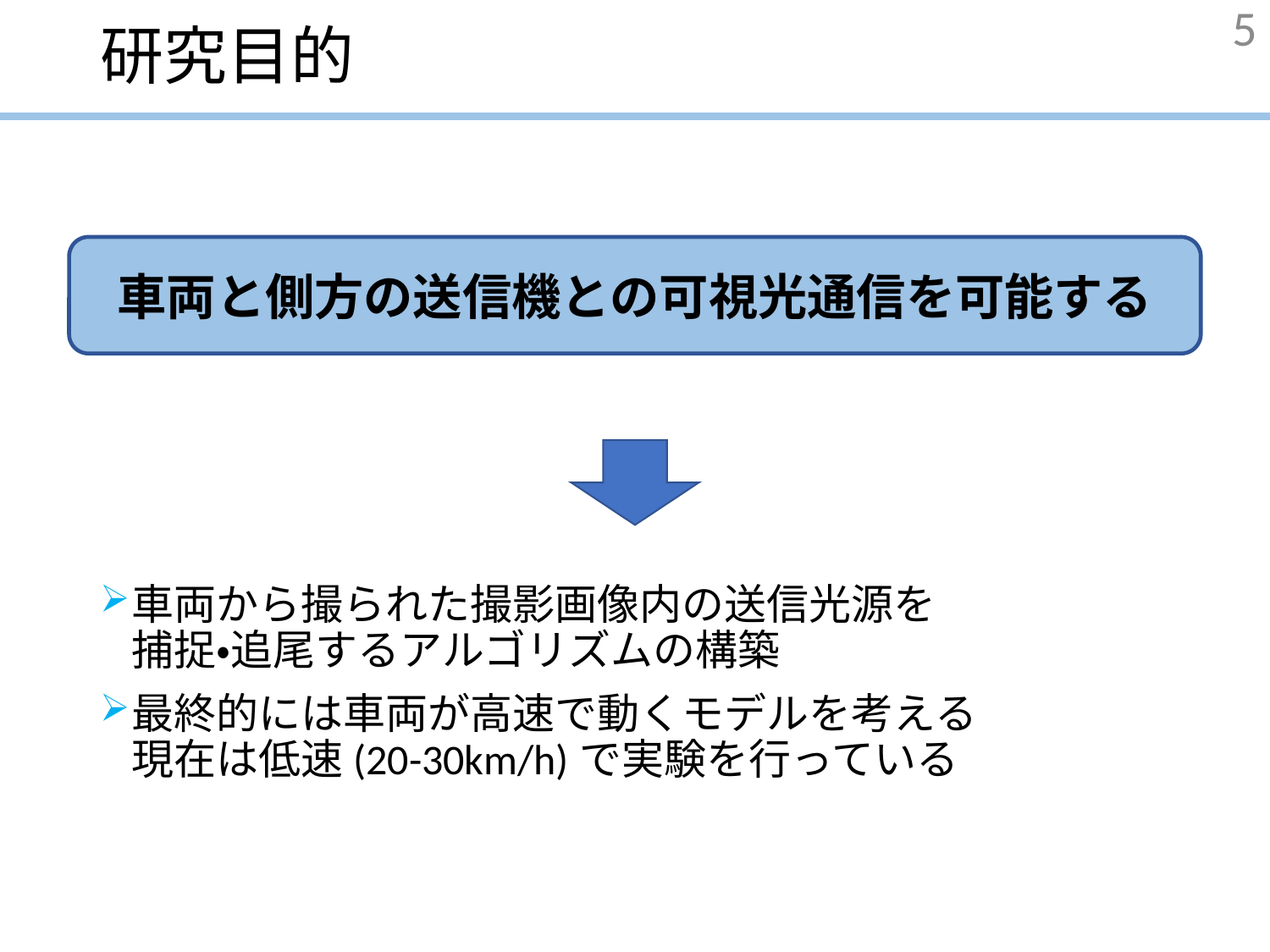

# 研究目的
5

車両から撮られた撮影画像内の送信光源を　　　　　捕捉・追尾するアルゴリズムの構築
最終的には車両が高速で動くモデルを考える　　　　現在は低速(20-30km/h)で実験を行っている

車両と側方の送信機との可視光通信を可能する